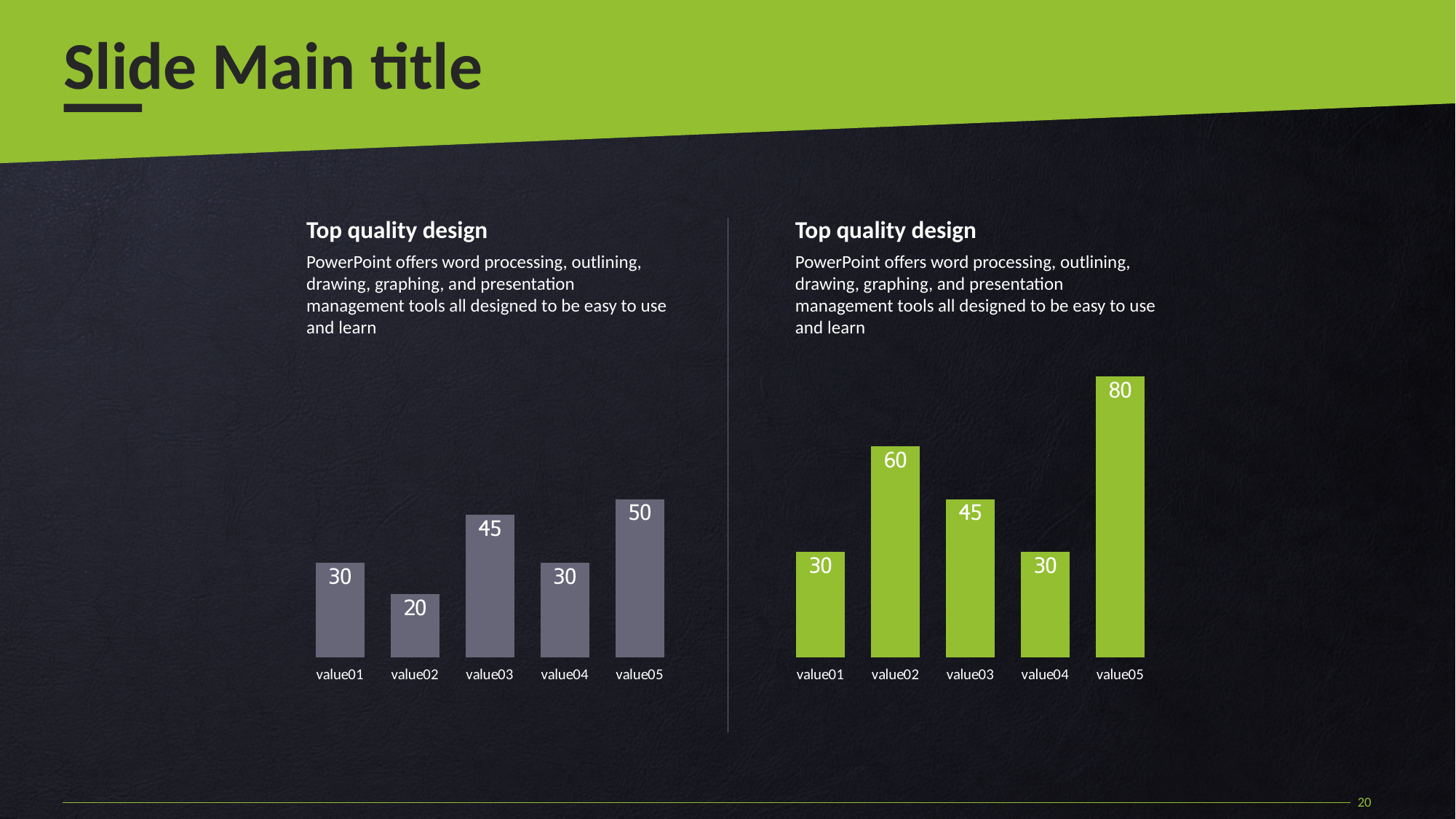

Slide Main title
Top quality design
Top quality design
PowerPoint offers word processing, outlining, drawing, graphing, and presentation management tools all designed to be easy to use and learn
PowerPoint offers word processing, outlining, drawing, graphing, and presentation management tools all designed to be easy to use and learn

### Chart

| Category | 계열 1 |
|---|---|
| value01 | 30.0 |
| value02 | 20.0 |
| value03 | 45.0 |
| value04 | 30.0 |
| value05 | 50.0 |

### Chart

| Category | 계열 1 |
|---|---|
| value01 | 30.0 |
| value02 | 60.0 |
| value03 | 45.0 |
| value04 | 30.0 |
| value05 | 80.0 |
20